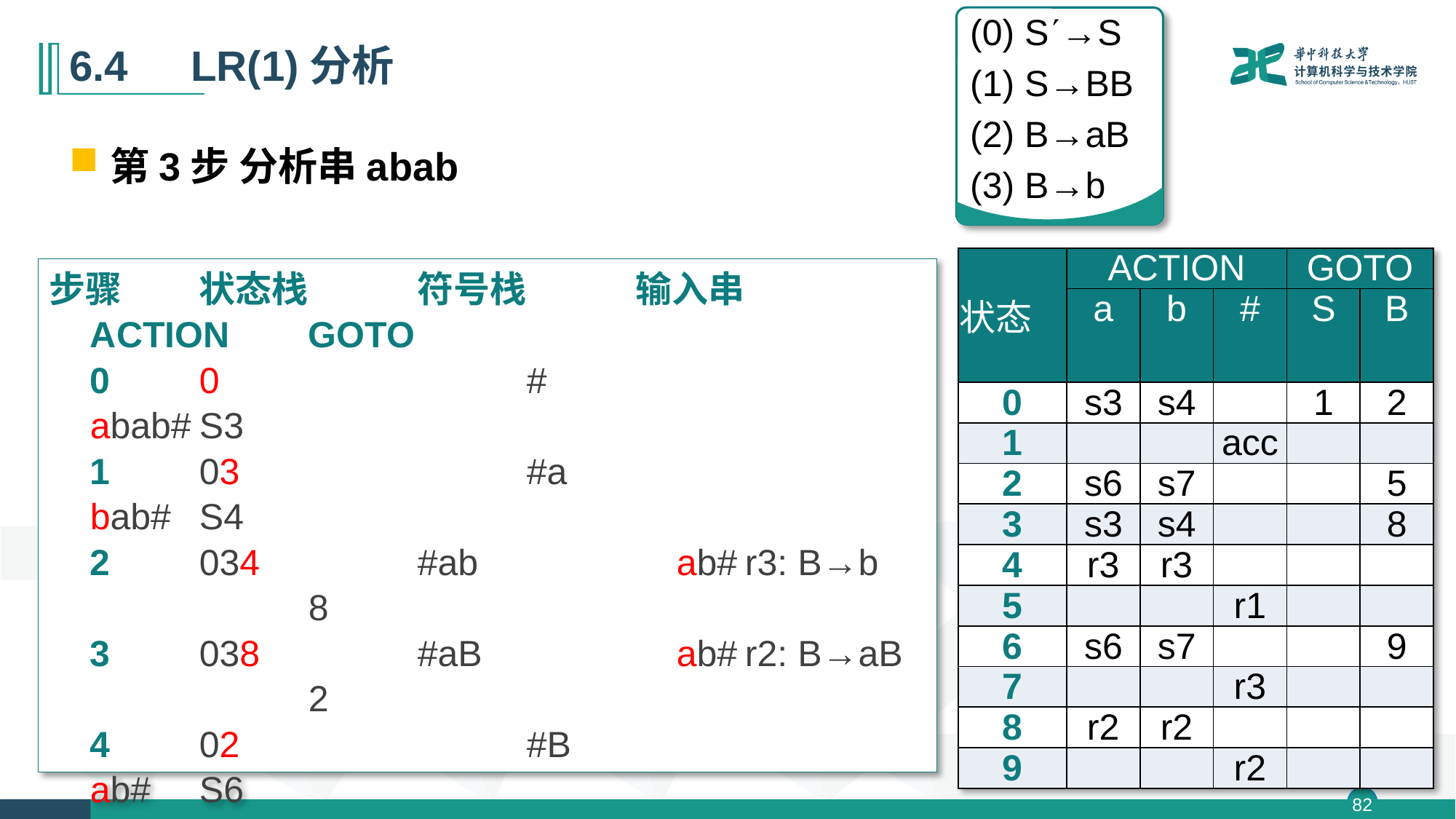

(0) S′→S
(1) S→BB
(2) B→aB
(3) B→b

# 6.4　LR(1)分析
第3步 分析串abab
| 状态 | ACTION |  |  | GOTO |  |
| --- | --- | --- | --- | --- | --- |
|  | a | b | # | S | B |
| 0 | s3 | s4 |  | 1 | 2 |
| 1 |  |  | acc |  |  |
| 2 | s6 | s7 |  |  | 5 |
| 3 | s3 | s4 |  |  | 8 |
| 4 | r3 | r3 |  |  |  |
| 5 |  |  | r1 |  |  |
| 6 | s6 | s7 |  |  | 9 |
| 7 |  |  | r3 |  |  |
| 8 | r2 | r2 |  |  |  |
| 9 |  |  | r2 |  |  |
步骤	状态栈	符号栈	输入串	ACTION	GOTO
	0	0			#			abab#	S3
	1	03			#a			  bab#	S4
	2	034		#ab		    ab#	r3: B→b	   	8
	3	038		#aB		    ab#	r2: B→aB		2
	4	02			#B			    ab#	S6
	5	026		#Ba		      b#	S7
	6	0267		#Bab		        #	r3: B→b		9
	7	0269		#BaB		        #	r2: B→aB		5
	8	025		#BB		        #	r1: S→BB		1
	9	01			#S			        #	acc